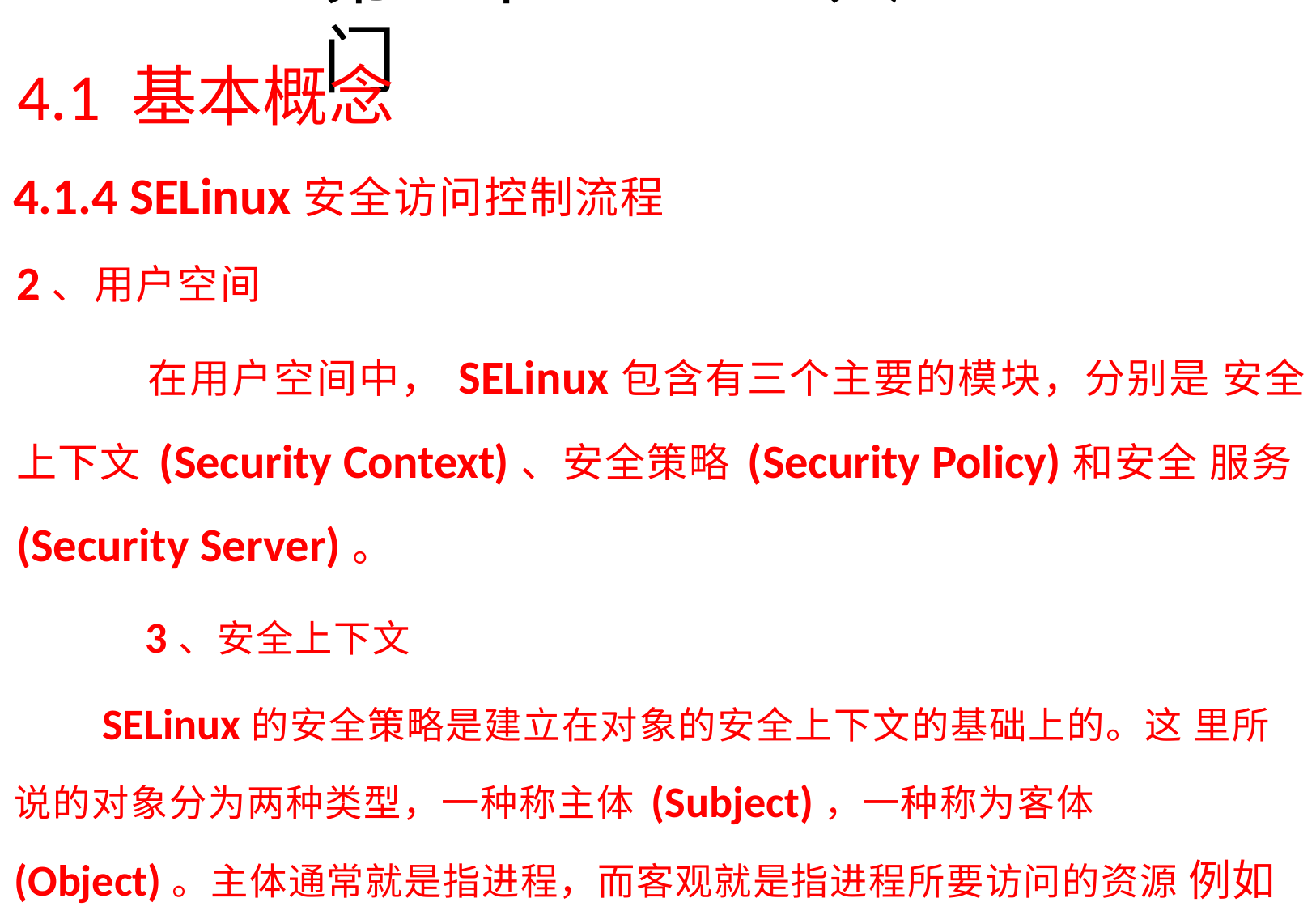

# 第4章SELinux入门
4.1 基本概念
4.1.4 SELinux安全访问控制流程
2、用户空间
在用户空间中，SELinux包含有三个主要的模块，分别是 安全上下文(Security Context)、安全策略(Security Policy)和安全 服务(Security Server)。
3、安全上下文
SELinux的安全策略是建立在对象的安全上下文的基础上的。这 里所说的对象分为两种类型，一种称主体(Subject)，一种称为客体 (Object)。主体通常就是指进程，而客观就是指进程所要访问的资源 例如文件、系统属性等。
安全上下文实际上就是一个附加在对象上的标签(Tag)。这个 标签实际上就是一个字符串，它由四部分内容组成，分别是SELinux 用户、SELinux角色、类型、安全级别，每一个部分都通过一个冒号 来分隔，格式为“user:role:type:sensitivity”。